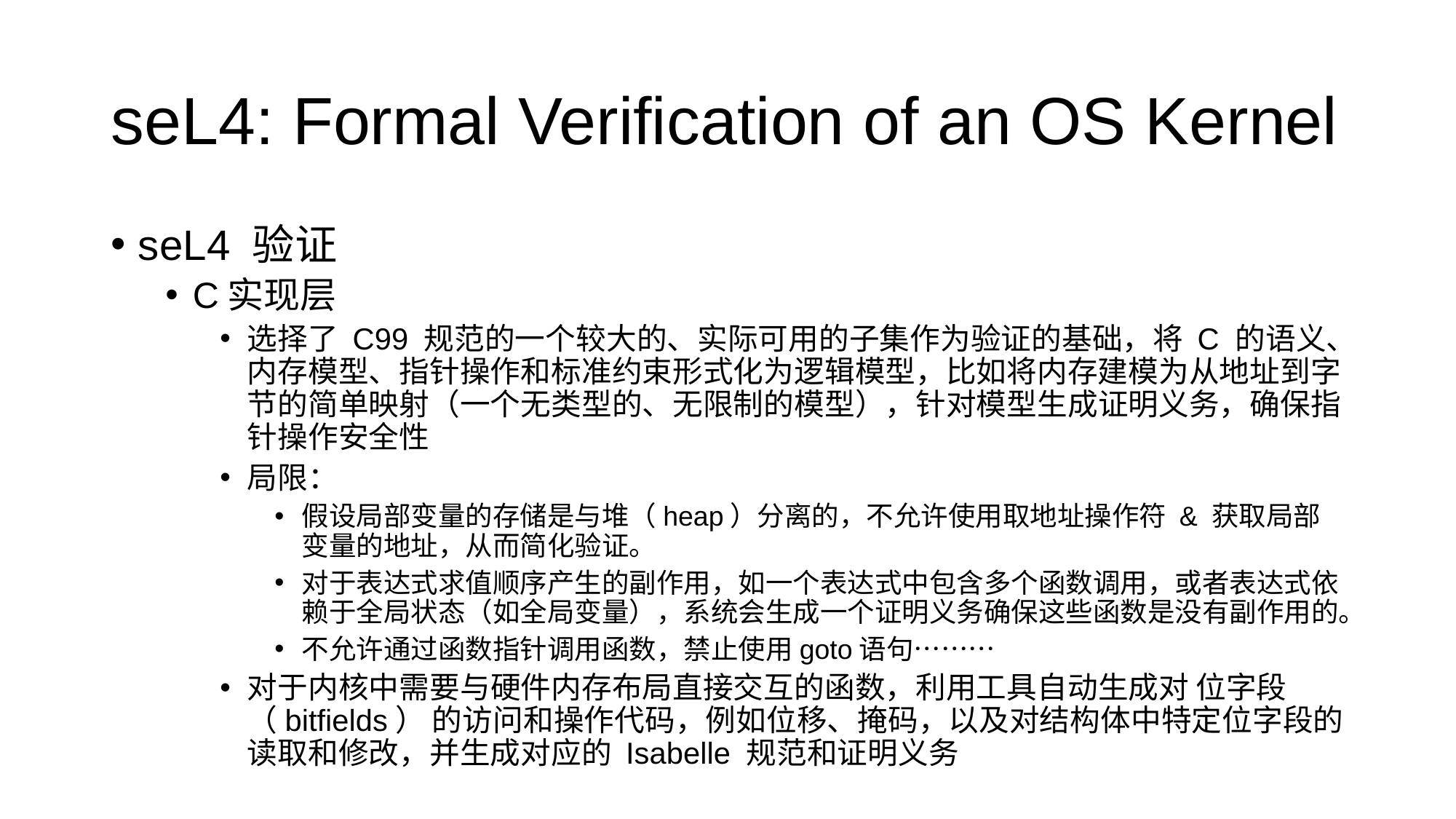

# seL4: Formal Verification of an OS Kernel
seL4 验证
C实现层
选择了 C99 规范的一个较大的、实际可用的子集作为验证的基础，将 C 的语义、内存模型、指针操作和标准约束形式化为逻辑模型，比如将内存建模为从地址到字节的简单映射（一个无类型的、无限制的模型），针对模型生成证明义务，确保指针操作安全性
局限：
假设局部变量的存储是与堆（heap）分离的，不允许使用取地址操作符 & 获取局部变量的地址，从而简化验证。
对于表达式求值顺序产生的副作用，如一个表达式中包含多个函数调用，或者表达式依赖于全局状态（如全局变量），系统会生成一个证明义务确保这些函数是没有副作用的。
不允许通过函数指针调用函数，禁止使用goto语句………
对于内核中需要与硬件内存布局直接交互的函数，利用工具自动生成对 位字段（bitfields） 的访问和操作代码，例如位移、掩码，以及对结构体中特定位字段的读取和修改，并生成对应的 Isabelle 规范和证明义务